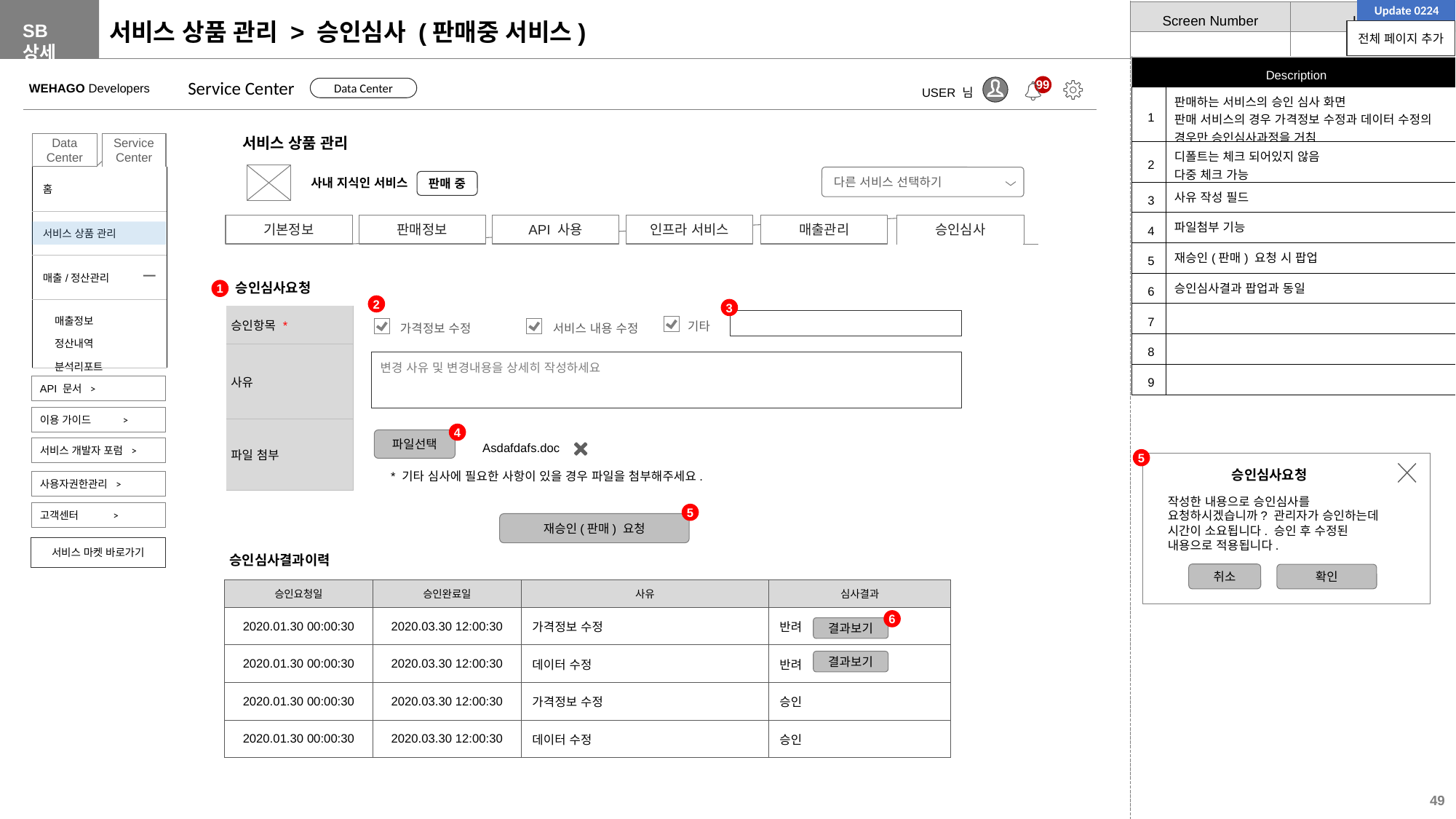

Update 0224
# 서비스 상품 관리 > 승인심사 (판매중 서비스)
전체 페이지 추가
| Description |  |
| --- | --- |
| 1 | 판매하는 서비스의 승인 심사 화면 판매 서비스의 경우 가격정보 수정과 데이터 수정의 경우만 승인심사과정을 거침 |
| 2 | 디폴트는 체크 되어있지 않음 다중 체크 가능 |
| 3 | 사유 작성 필드 |
| 4 | 파일첨부 기능 |
| 5 | 재승인(판매) 요청 시 팝업 |
| 6 | 승인심사결과 팝업과 동일 |
| 7 |  |
| 8 |  |
| 9 |  |
Service Center
WEHAGO Developers
99

Data Center
USER 님

서비스 상품 관리
Service Center
Data Center

| 홈 |
| --- |
| 서비스 상품 관리 |
| 매출/정산관리 |
| 매출정보 정산내역 분석리포트 |
다른 서비스 선택하기

사내 지식인 서비스
판매 중
기본정보
API 사용
인프라 서비스
매출관리
승인심사
판매정보

승인심사요청

1
2
3
| 승인항목 \* |  |
| --- | --- |
| 사유 |  |
| 파일 첨부 |  |

기타

서비스 내용 수정

가격정보 수정

변경 사유 및 변경내용을 상세히 작성하세요
API 문서  >
이용 가이드          >
4
파일선택
Asdafdafs.doc
서비스 개발자 포럼  >

5

승인심사요청
* 기타 심사에 필요한 사항이 있을 경우 파일을 첨부해주세요.
사용자권한관리  >
작성한 내용으로 승인심사를 요청하시겠습니까? 관리자가 승인하는데 시간이 소요됩니다. 승인 후 수정된 내용으로 적용됩니다.
고객센터           >
5
재승인(판매) 요청
서비스 마켓 바로가기
승인심사결과이력
취소
확인
| 승인요청일 | 승인완료일 | 사유 | 심사결과 |
| --- | --- | --- | --- |
| 2020.01.30 00:00:30 | 2020.03.30 12:00:30 | 가격정보 수정 | 반려 |
| 2020.01.30 00:00:30 | 2020.03.30 12:00:30 | 데이터 수정 | 반려 |
| 2020.01.30 00:00:30 | 2020.03.30 12:00:30 | 가격정보 수정 | 승인 |
| 2020.01.30 00:00:30 | 2020.03.30 12:00:30 | 데이터 수정 | 승인 |
6
결과보기
결과보기